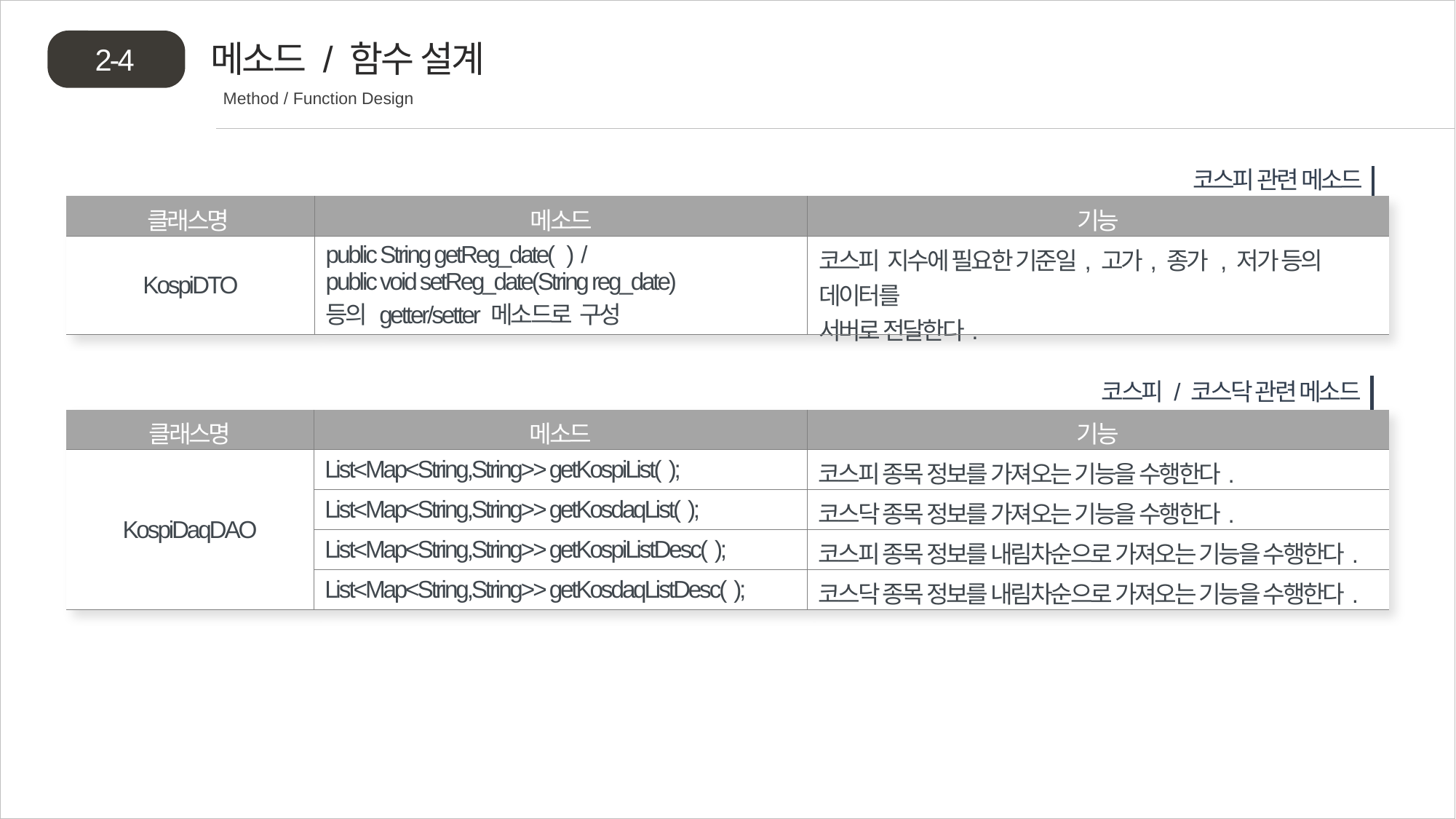

메소드 / 함수 설계
2-4
Method / Function Design
코스피 관련 메소드
| 클래스명 | 메소드 | 기능 |
| --- | --- | --- |
| KospiDTO | public String getReg\_date( ) / public void setReg\_date(String reg\_date) 등의 getter/setter 메소드로 구성 | 코스피 지수에 필요한 기준일, 고가, 종가 , 저가 등의 데이터를 서버로 전달한다. |
코스피 / 코스닥 관련 메소드
| 클래스명 | 메소드 | 기능 |
| --- | --- | --- |
| KospiDaqDAO | List<Map<String,String>> getKospiList( ); | 코스피 종목 정보를 가져오는 기능을 수행한다. |
|  | List<Map<String,String>> getKosdaqList( ); | 코스닥 종목 정보를 가져오는 기능을 수행한다. |
|  | List<Map<String,String>> getKospiListDesc( ); | 코스피 종목 정보를 내림차순으로 가져오는 기능을 수행한다. |
|  | List<Map<String,String>> getKosdaqListDesc( ); | 코스닥 종목 정보를 내림차순으로 가져오는 기능을 수행한다. |